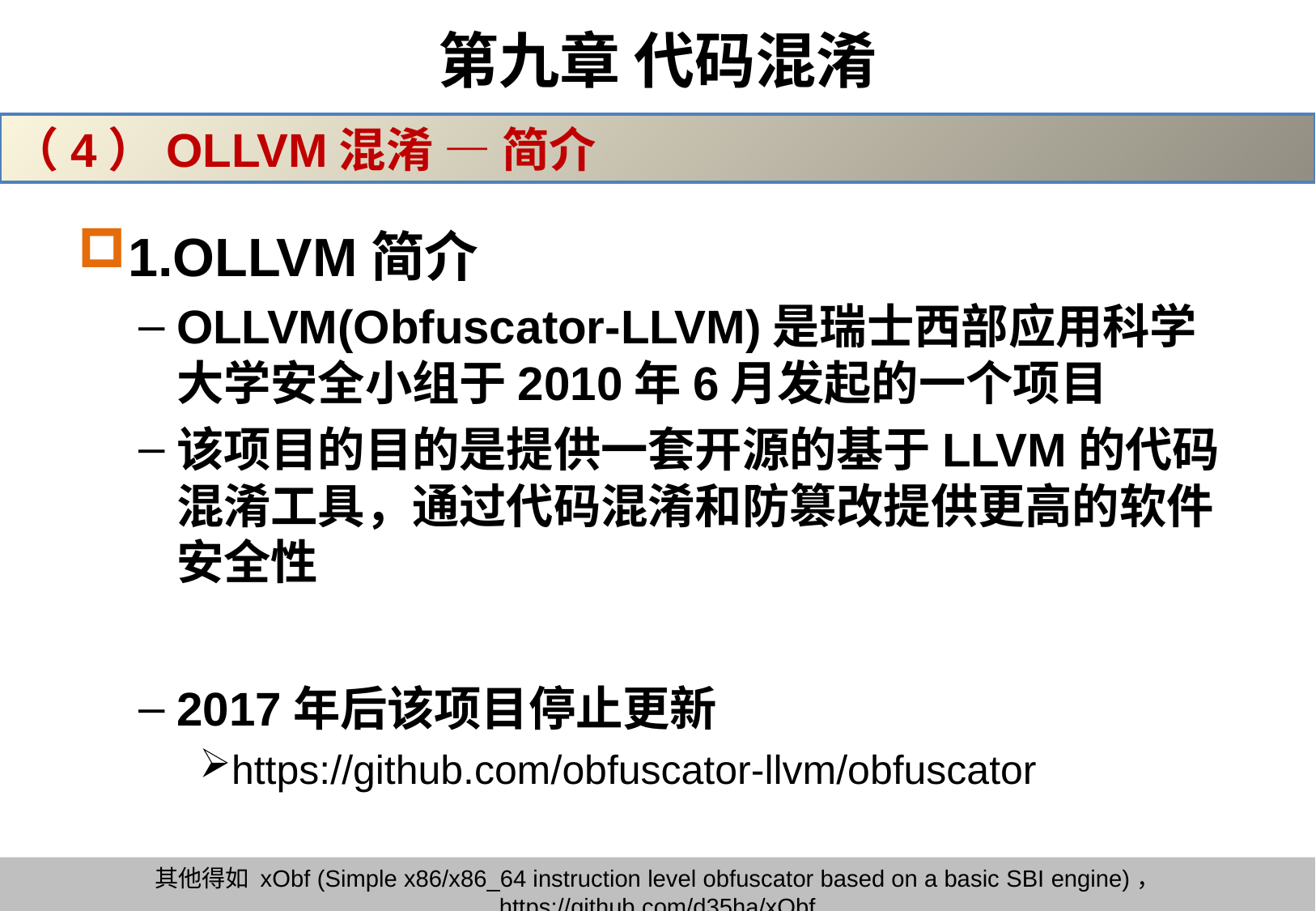

# 第九章 代码混淆
（4）OLLVM混淆 — 简介
1.OLLVM简介
OLLVM(Obfuscator-LLVM)是瑞士西部应用科学大学安全小组于2010年6月发起的一个项目
该项目的目的是提供一套开源的基于LLVM的代码混淆工具，通过代码混淆和防篡改提供更高的软件安全性

2017年后该项目停止更新
https://github.com/obfuscator-llvm/obfuscator
其他得如 xObf (Simple x86/x86_64 instruction level obfuscator based on a basic SBI engine)， https://github.com/d35ha/xObf